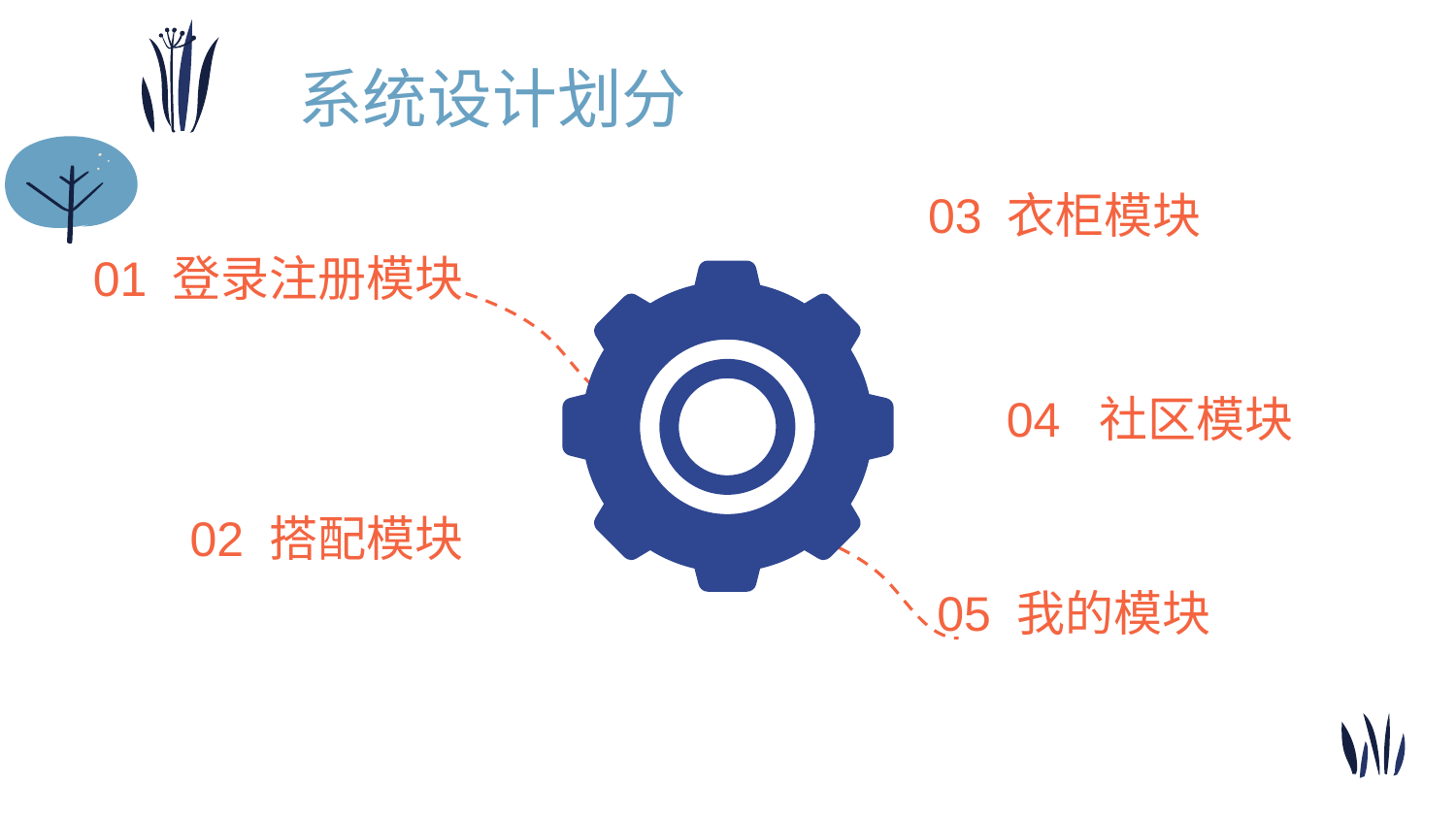

系统设计划分

03 衣柜模块
# 01 登录注册模块

04  社区模块
02 搭配模块

05 我的模块